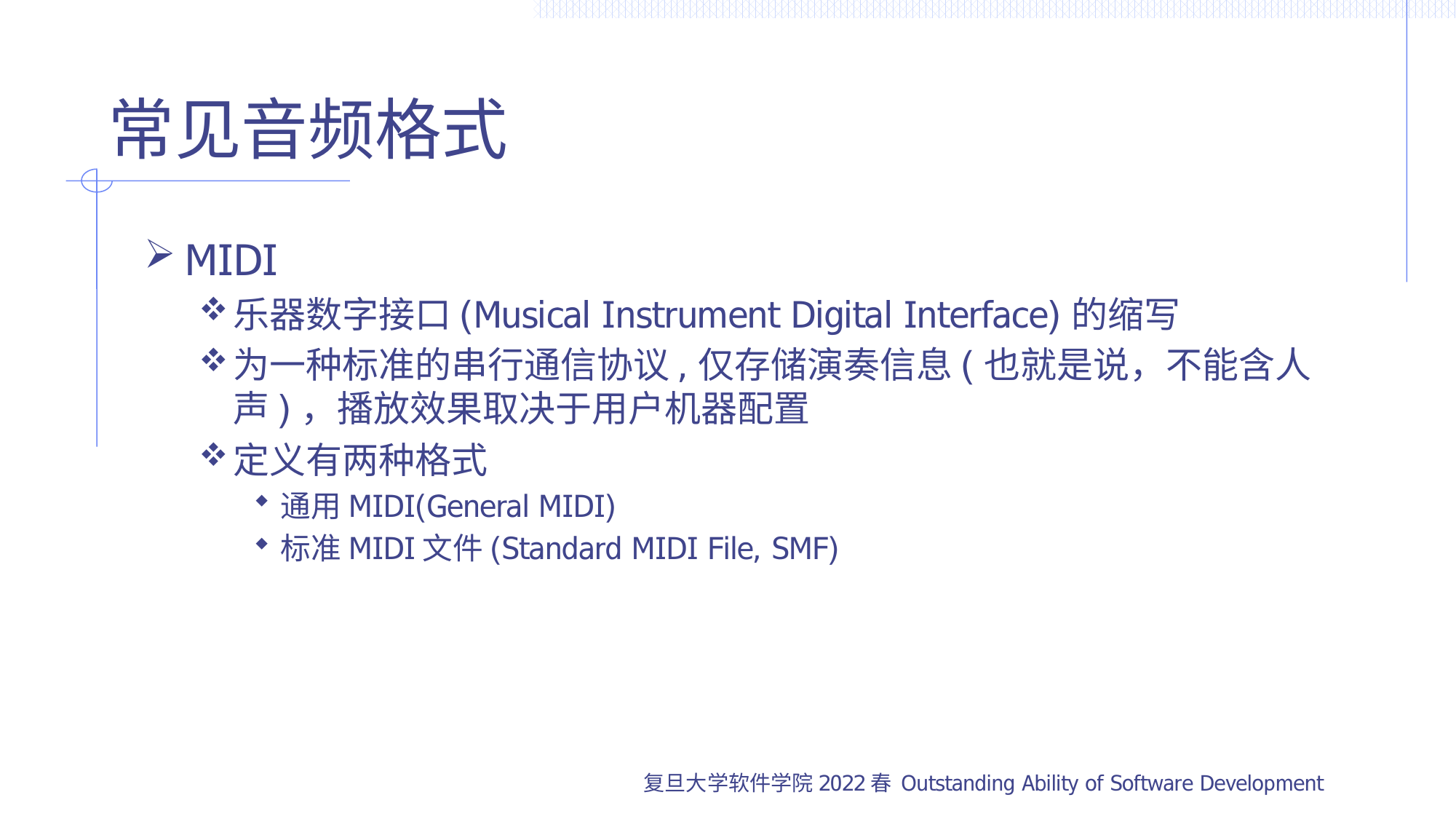

# 常见音频格式
MIDI
乐器数字接口(Musical Instrument Digital Interface)的缩写
为一种标准的串行通信协议,仅存储演奏信息(也就是说，不能含人声)，播放效果取决于用户机器配置
定义有两种格式
通用MIDI(General MIDI)
标准MIDI文件(Standard MIDI File, SMF)